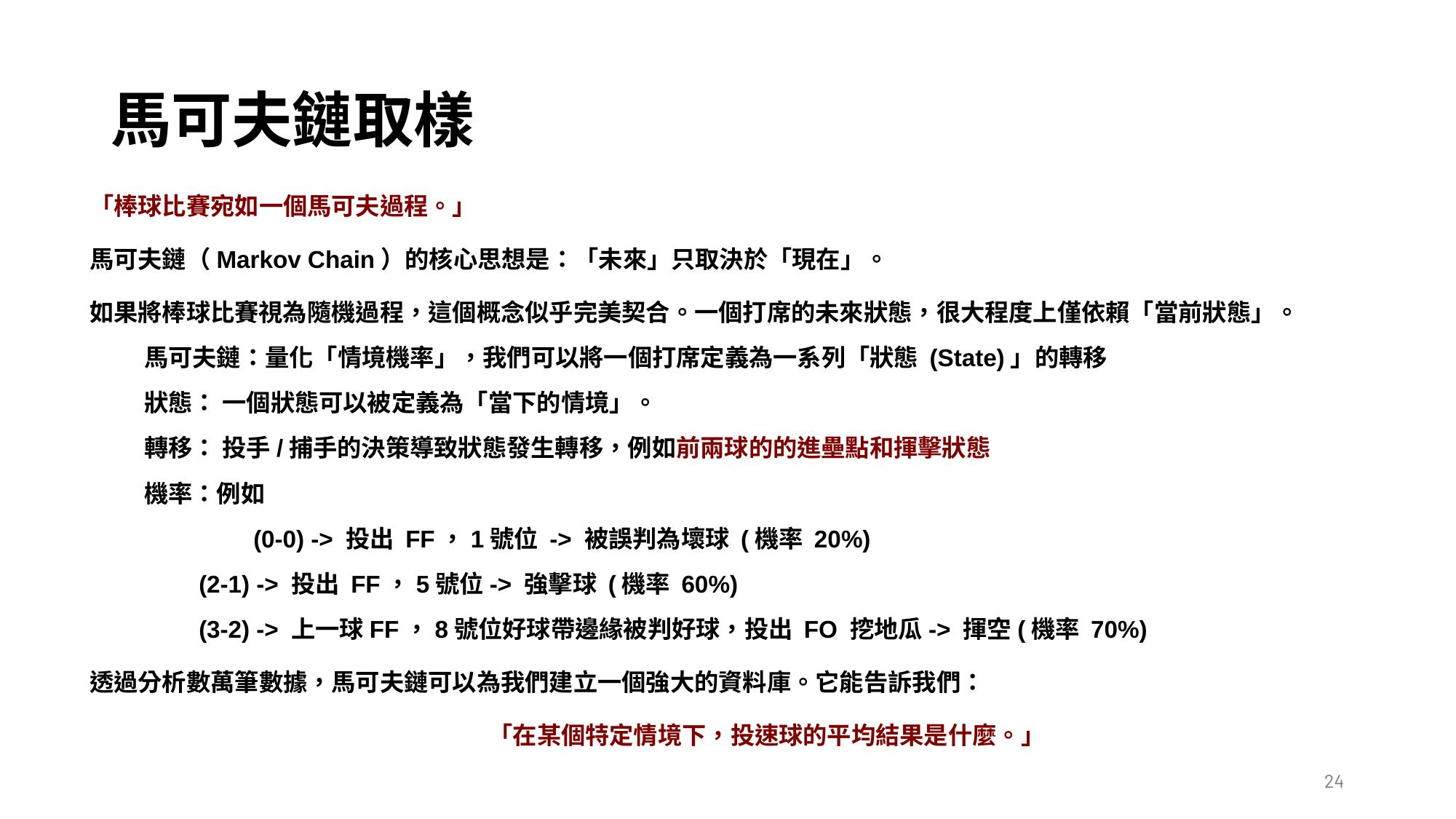

# 馬可夫鏈取樣
「棒球比賽宛如一個馬可夫過程。」
馬可夫鏈（Markov Chain）的核心思想是：「未來」只取決於「現在」。
如果將棒球比賽視為隨機過程，這個概念似乎完美契合。一個打席的未來狀態，很大程度上僅依賴「當前狀態」。
馬可夫鏈：量化「情境機率」，我們可以將一個打席定義為一系列「狀態 (State)」的轉移
狀態： 一個狀態可以被定義為「當下的情境」。
轉移： 投手/捕手的決策導致狀態發生轉移，例如前兩球的的進壘點和揮擊狀態
機率：例如
	(0-0) -> 投出 FF，1號位 -> 被誤判為壞球 (機率 20%)
(2-1) -> 投出 FF，5號位-> 強擊球 (機率 60%)
(3-2) -> 上一球FF，8號位好球帶邊緣被判好球，投出 FO 挖地瓜-> 揮空(機率 70%)
透過分析數萬筆數據，馬可夫鏈可以為我們建立一個強大的資料庫。它能告訴我們：
「在某個特定情境下，投速球的平均結果是什麼。」
24